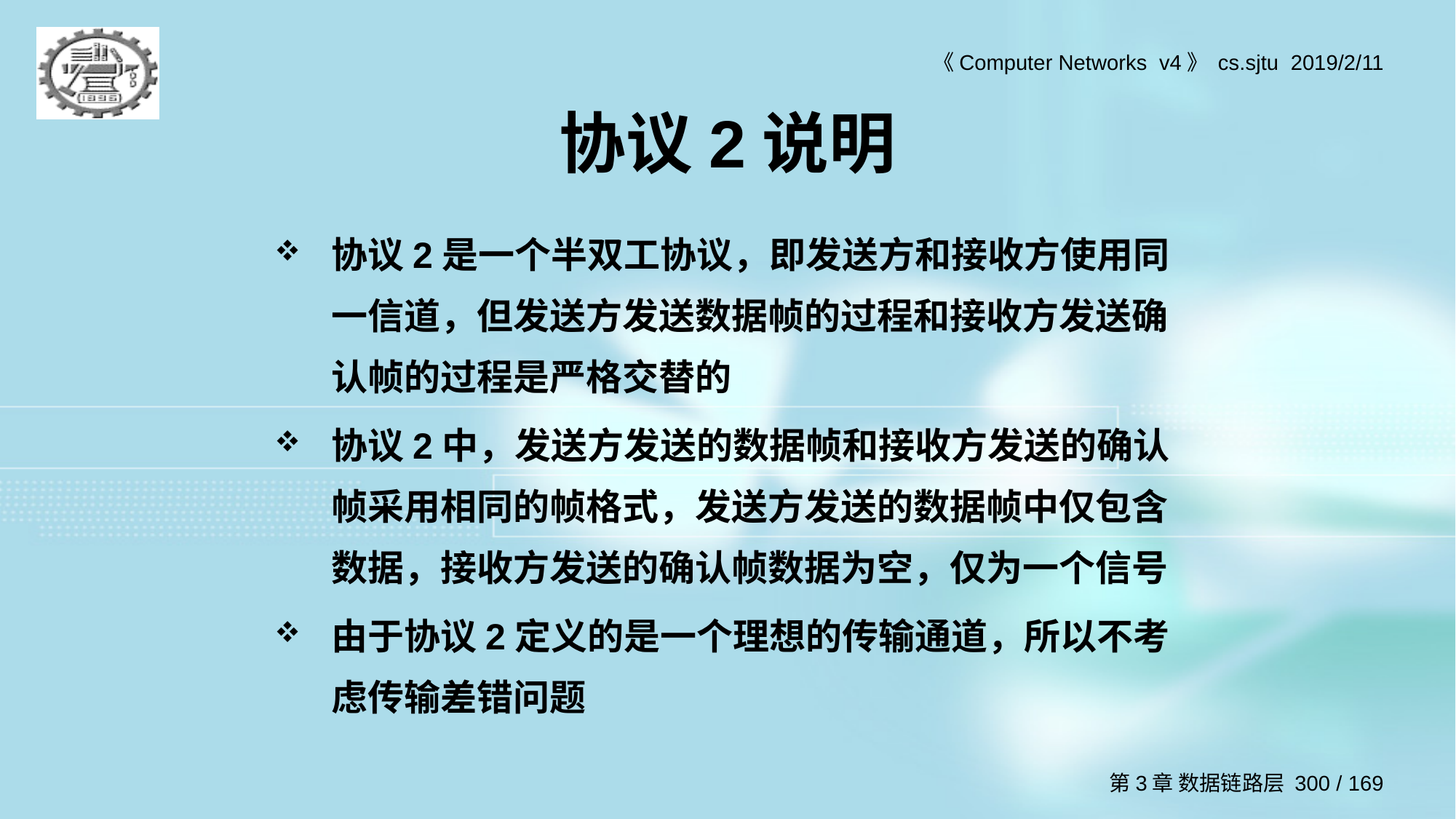

# 协议2说明
协议2是一个半双工协议，即发送方和接收方使用同一信道，但发送方发送数据帧的过程和接收方发送确认帧的过程是严格交替的
协议2中，发送方发送的数据帧和接收方发送的确认帧采用相同的帧格式，发送方发送的数据帧中仅包含数据，接收方发送的确认帧数据为空，仅为一个信号
由于协议2定义的是一个理想的传输通道，所以不考虑传输差错问题